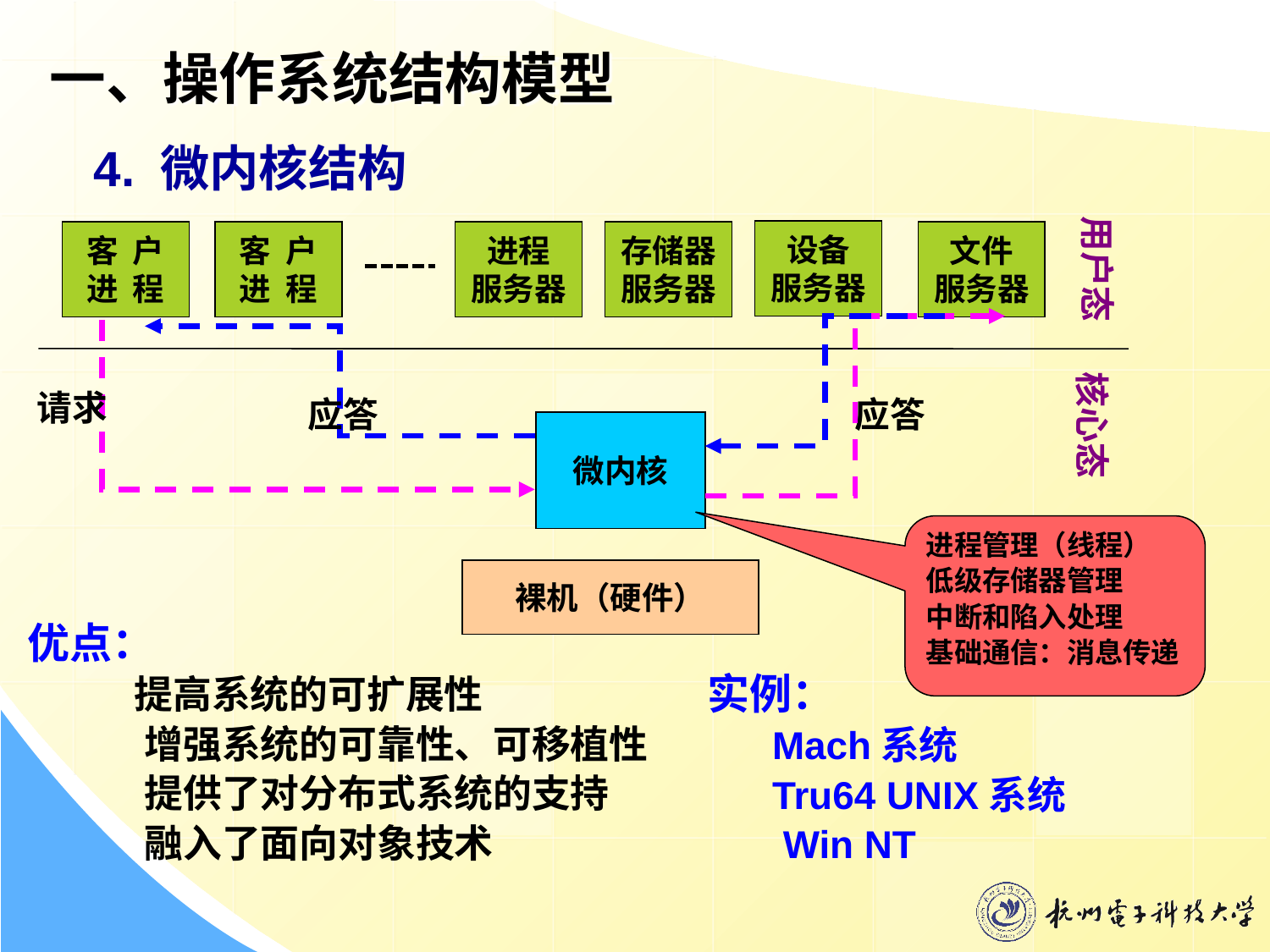

# 一、操作系统结构模型
4. 微内核结构
用户态
设备
服务器
客  户
进  程
客  户
进  程
进程
服务器
存储器
服务器
文件
服务器
核心态

请求
应答
应答
微内核
进程管理（线程）
低级存储器管理
中断和陷入处理
基础通信：消息传递

裸机（硬件）
优点：
           提高系统的可扩展性
     增强系统的可靠性、可移植性
     提供了对分布式系统的支持
     融入了面向对象技术
实例：
      Mach系统
      Tru64 UNIX系统
       Win NT